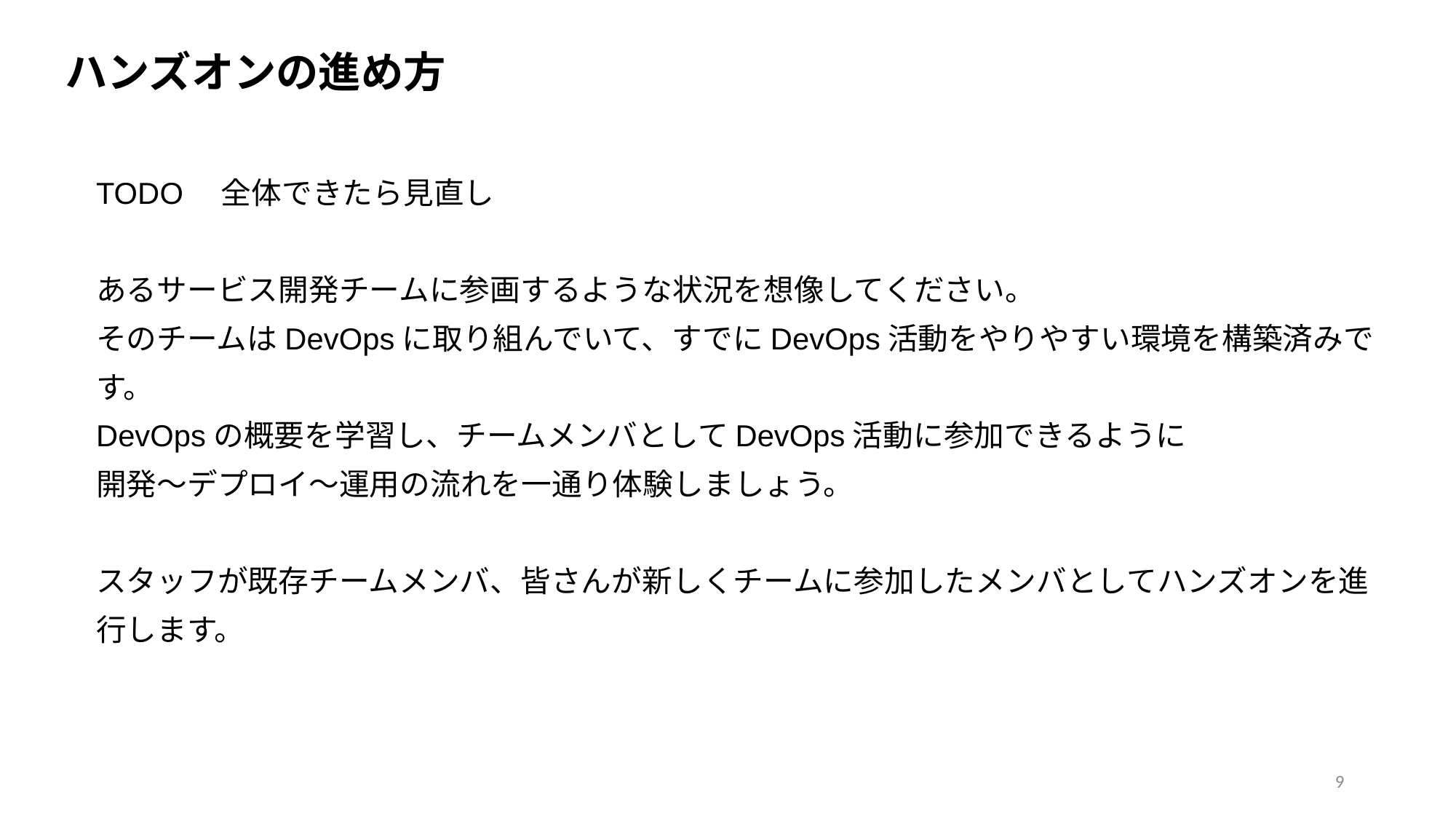

ハンズオンの進め方
TODO　全体できたら見直し

あるサービス開発チームに参画するような状況を想像してください。
そのチームはDevOpsに取り組んでいて、すでにDevOps活動をやりやすい環境を構築済みです。
DevOpsの概要を学習し、チームメンバとしてDevOps活動に参加できるように
開発～デプロイ～運用の流れを一通り体験しましょう。

スタッフが既存チームメンバ、皆さんが新しくチームに参加したメンバとしてハンズオンを進行します。

9